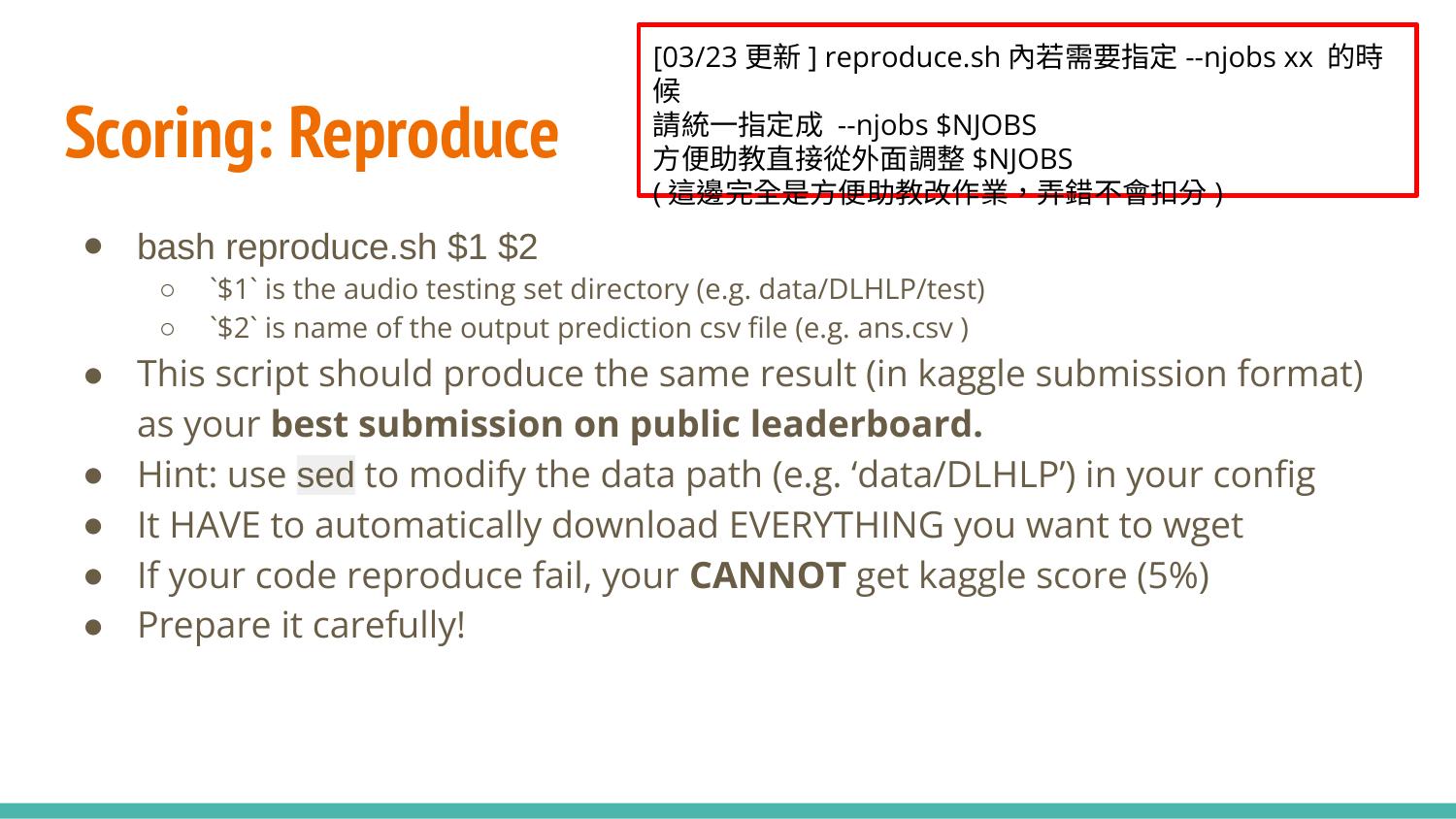

[03/23更新] reproduce.sh內若需要指定--njobs xx 的時候
請統一指定成 --njobs $NJOBS
方便助教直接從外面調整$NJOBS
(這邊完全是方便助教改作業，弄錯不會扣分)
# Scoring: Reproduce
bash reproduce.sh $1 $2
`$1` is the audio testing set directory (e.g. data/DLHLP/test)
`$2` is name of the output prediction csv file (e.g. ans.csv )
This script should produce the same result (in kaggle submission format) as your best submission on public leaderboard.
Hint: use sed to modify the data path (e.g. ‘data/DLHLP’) in your config
It HAVE to automatically download EVERYTHING you want to wget
If your code reproduce fail, your CANNOT get kaggle score (5%)
Prepare it carefully!